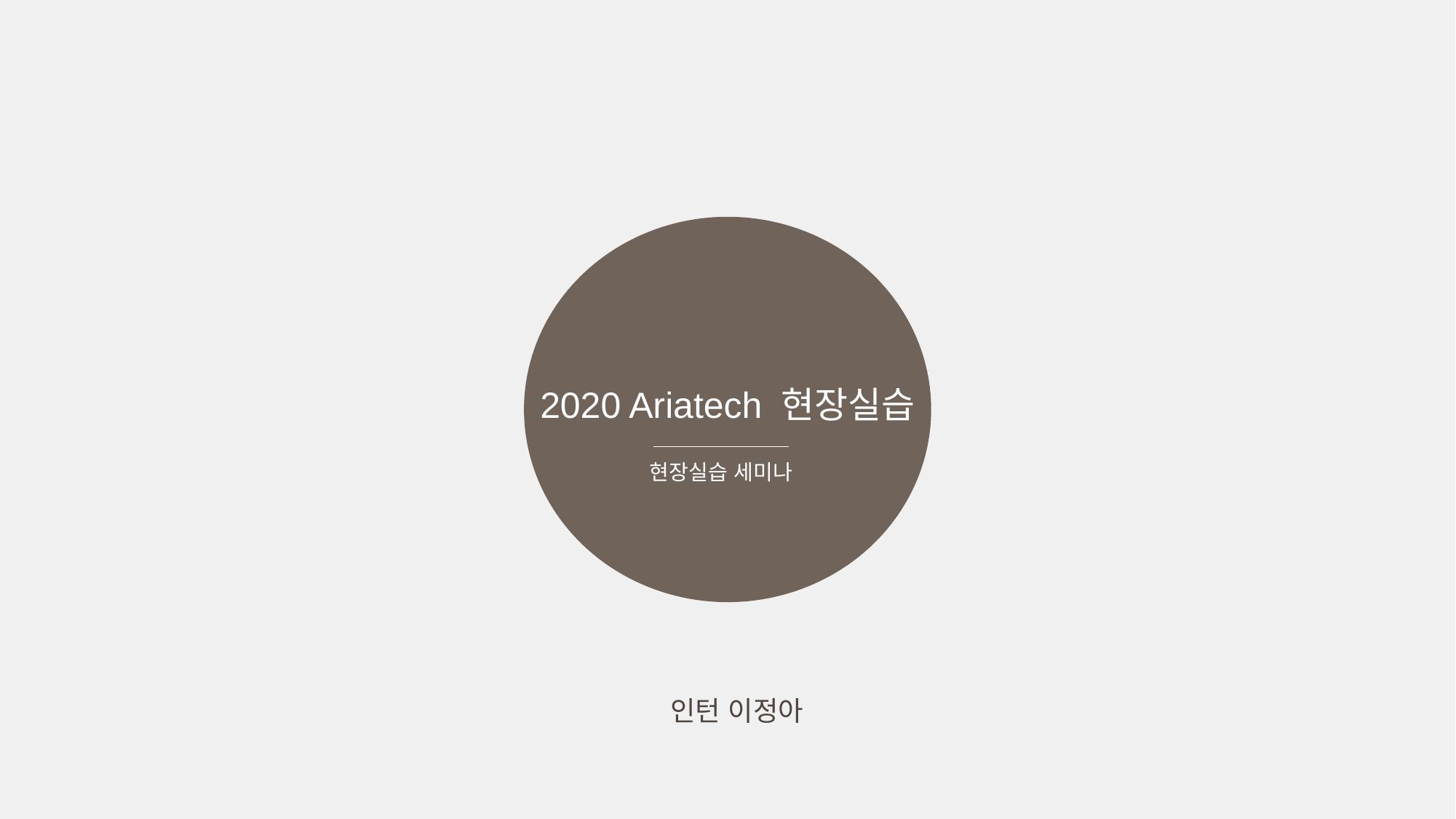

2020 Ariatech 현장실습
현장실습 세미나
인턴 이정아